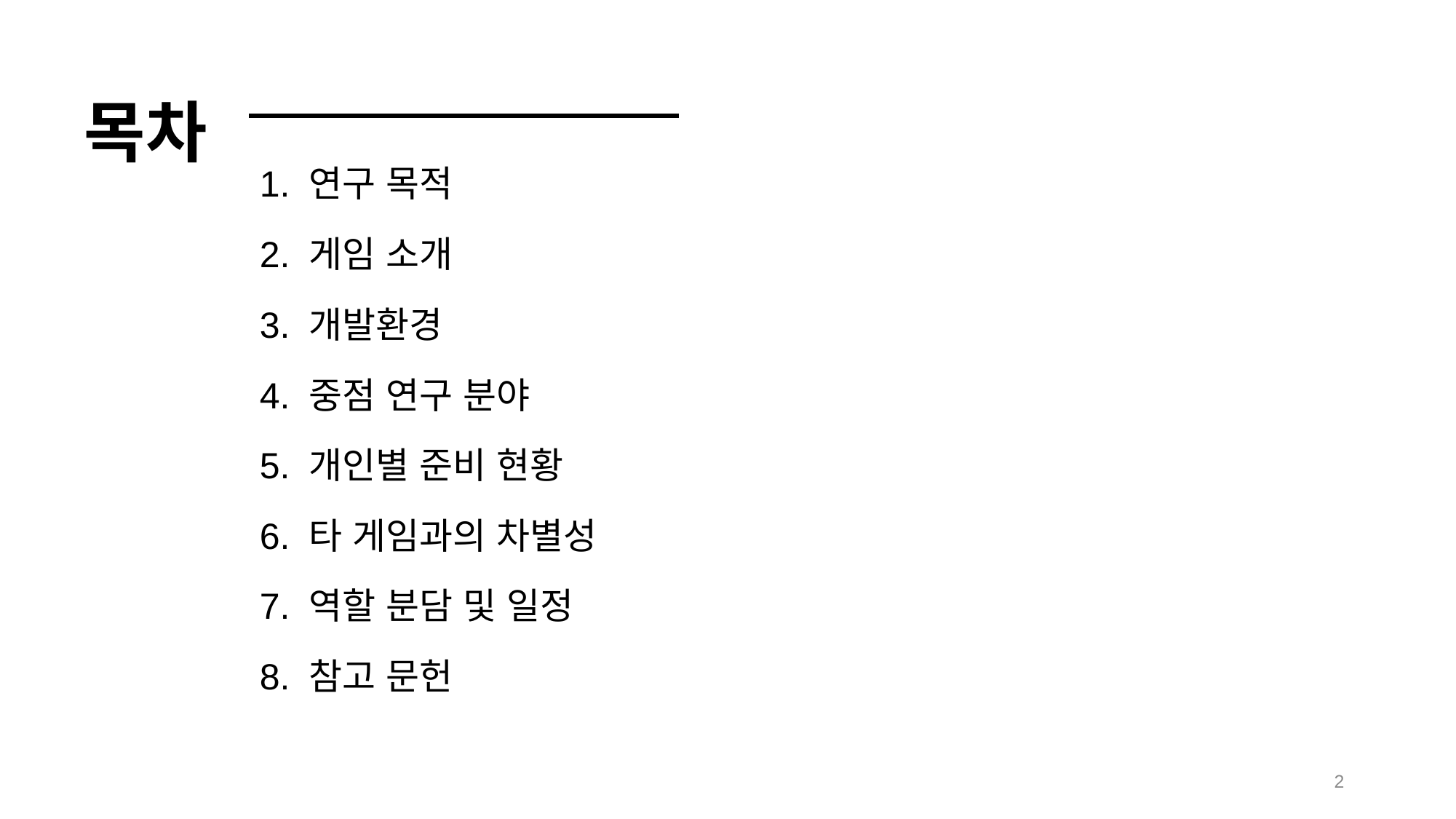

목차
1. 연구 목적
2. 게임 소개
3. 개발환경
4. 중점 연구 분야
5. 개인별 준비 현황
6. 타 게임과의 차별성
7. 역할 분담 및 일정
8. 참고 문헌
2